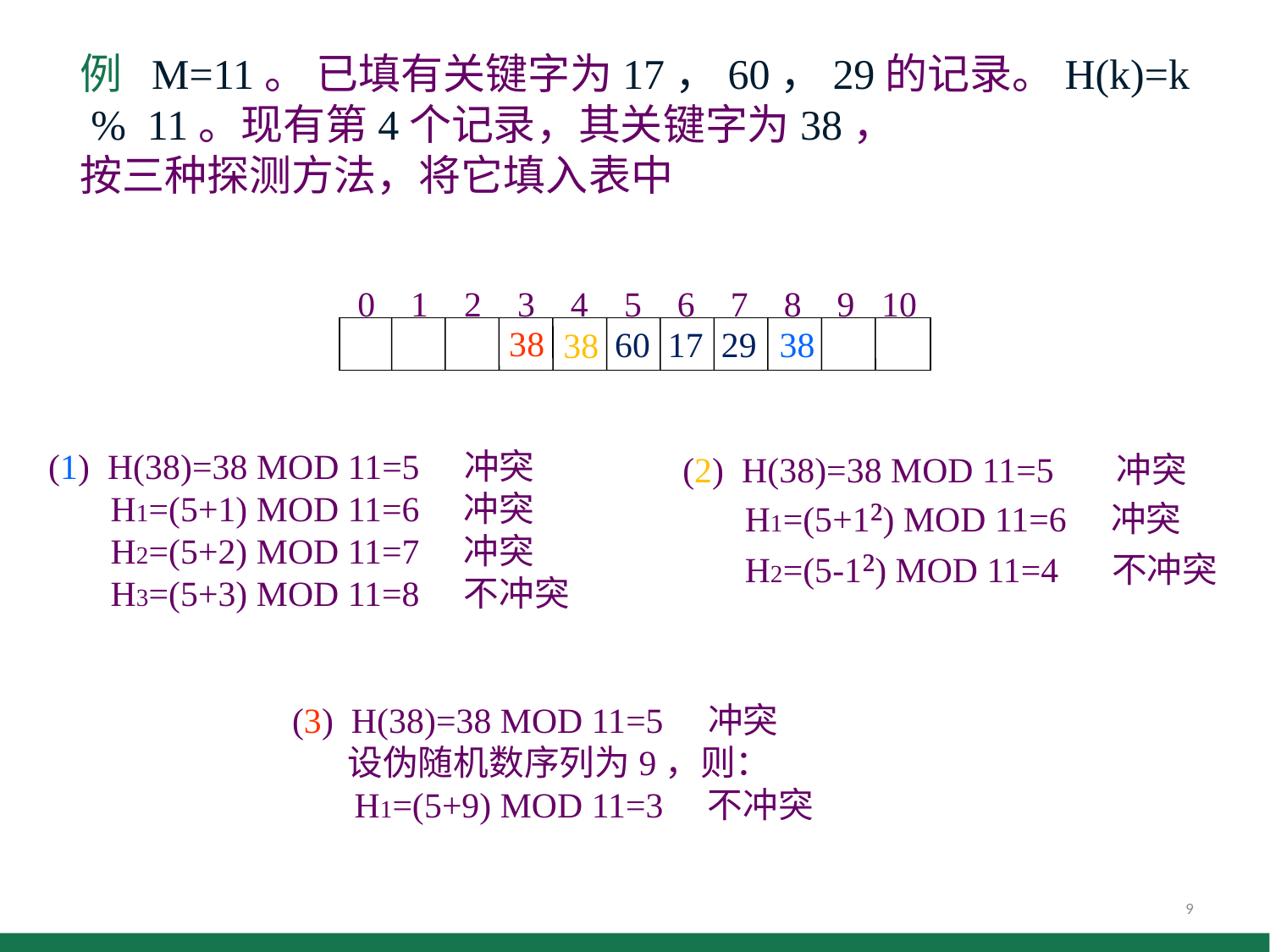

例  M=11。 已填有关键字为17，60，29的记录。H(k)=k  %  11。现有第4个记录，其关键字为38，
按三种探测方法，将它填入表中
0    1    2    3    4    5    6    7    8    9   10
60  17  29

38
38
38
(1)  H(38)=38 MOD 11=5    冲突
       H1=(5+1) MOD 11=6    冲突
       H2=(5+2) MOD 11=7    冲突
       H3=(5+3) MOD 11=8    不冲突
(2)  H(38)=38 MOD 11=5      冲突
       H1=(5+1²) MOD 11=6    冲突
       H2=(5-1²) MOD 11=4     不冲突
(3)  H(38)=38 MOD 11=5    冲突
      设伪随机数序列为9，则：
       H1=(5+9) MOD 11=3    不冲突
9